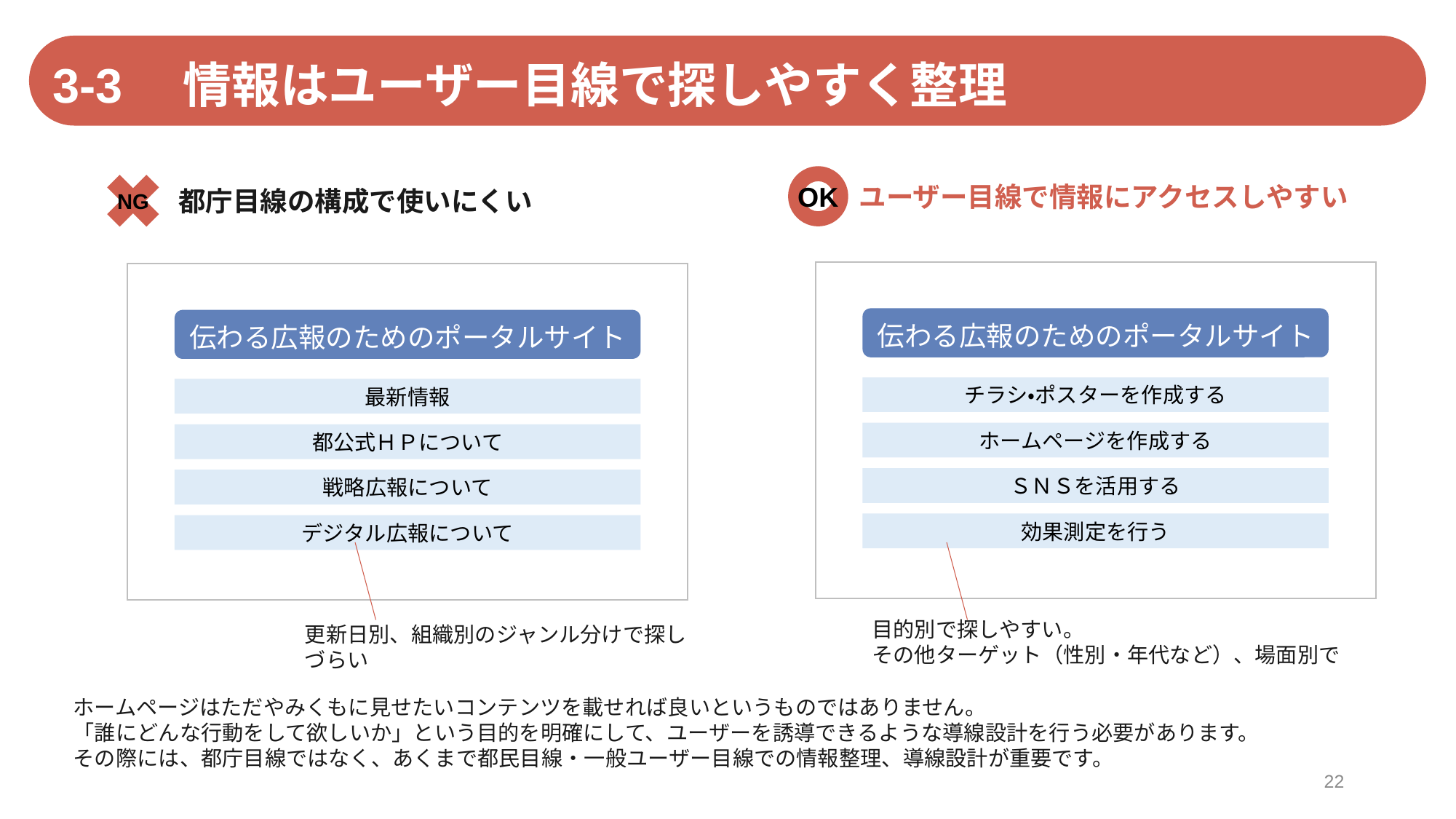

3-3　情報はユーザー目線で探しやすく整理
NG
OK
ユーザー目線で情報にアクセスしやすい
都庁目線の構成で使いにくい

伝わる広報のためのポータルサイト
伝わる広報のためのポータルサイト
チラシ・ポスターを作成する
最新情報
ホームページを作成する
都公式ＨＰについて
ＳＮＳを活用する
戦略広報について
効果測定を行う
デジタル広報について
目的別で探しやすい。
その他ターゲット（性別・年代など）、場面別で
更新日別、組織別のジャンル分けで探しづらい
ホームページはただやみくもに見せたいコンテンツを載せれば良いというものではありません。
「誰にどんな行動をして欲しいか」という目的を明確にして、ユーザーを誘導できるような導線設計を行う必要があります。
その際には、都庁目線ではなく、あくまで都民目線・一般ユーザー目線での情報整理、導線設計が重要です。
22